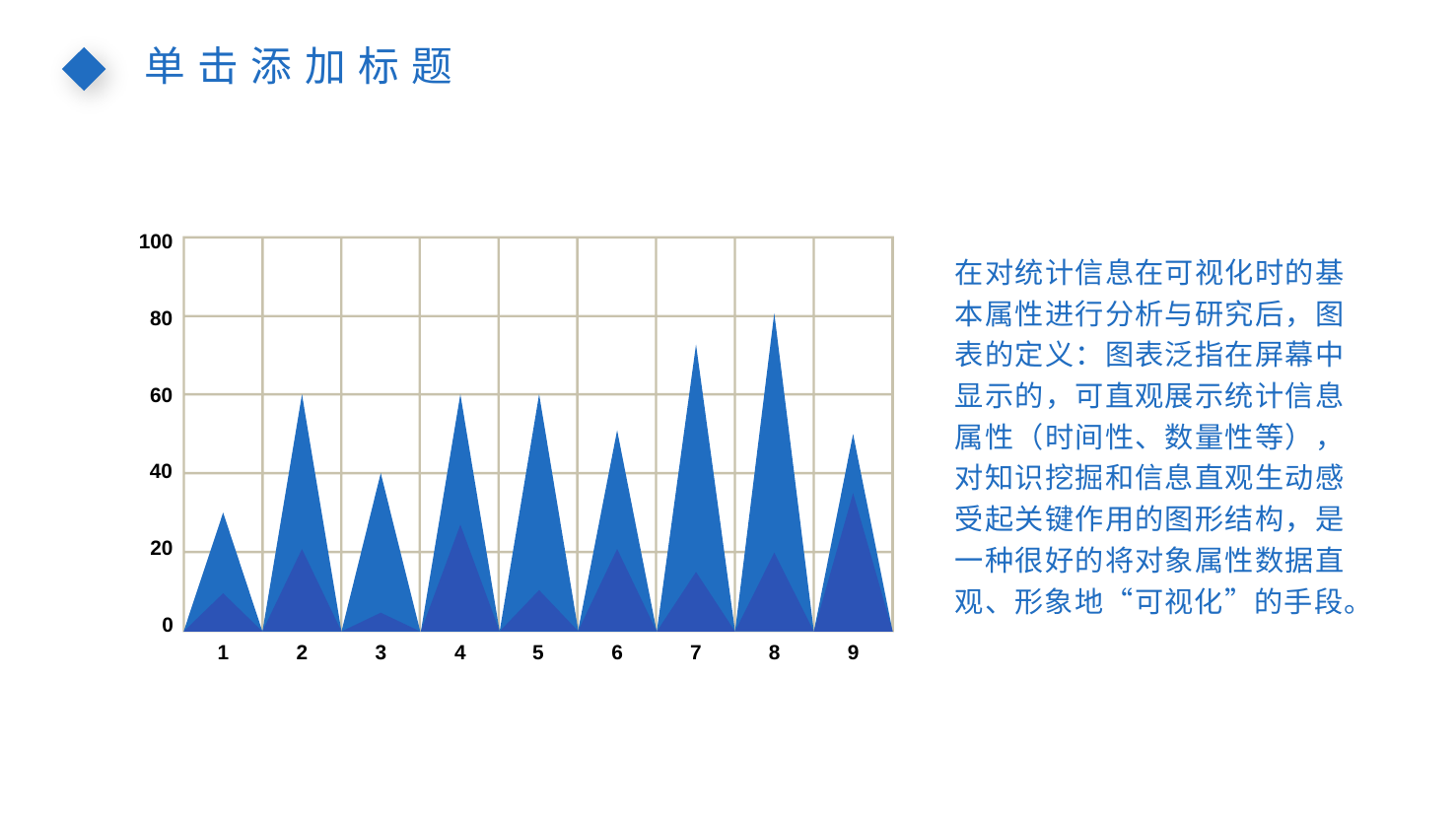

单击添加标题

100

在对统计信息在可视化时的基本属性进行分析与研究后，图表的定义：图表泛指在屏幕中显示的，可直观展示统计信息属性（时间性、数量性等），对知识挖掘和信息直观生动感受起关键作用的图形结构，是一种很好的将对象属性数据直观、形象地“可视化”的手段。
80

60

40

20

0

1
2
3
4
5
6
7
8
9